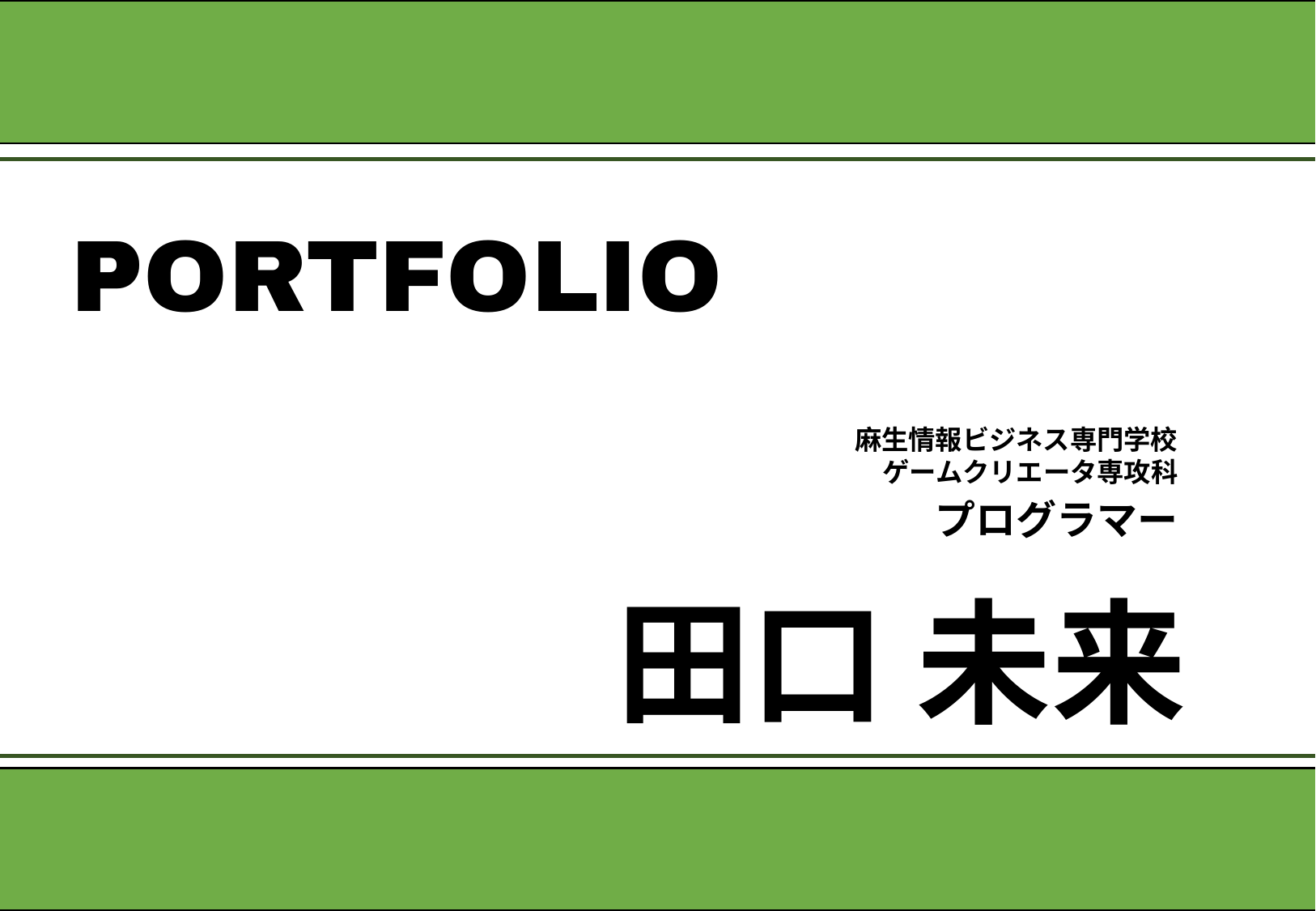

PORTFOLIO
麻生情報ビジネス専門学校
ゲームクリエータ専攻科
プログラマー
田口 未来